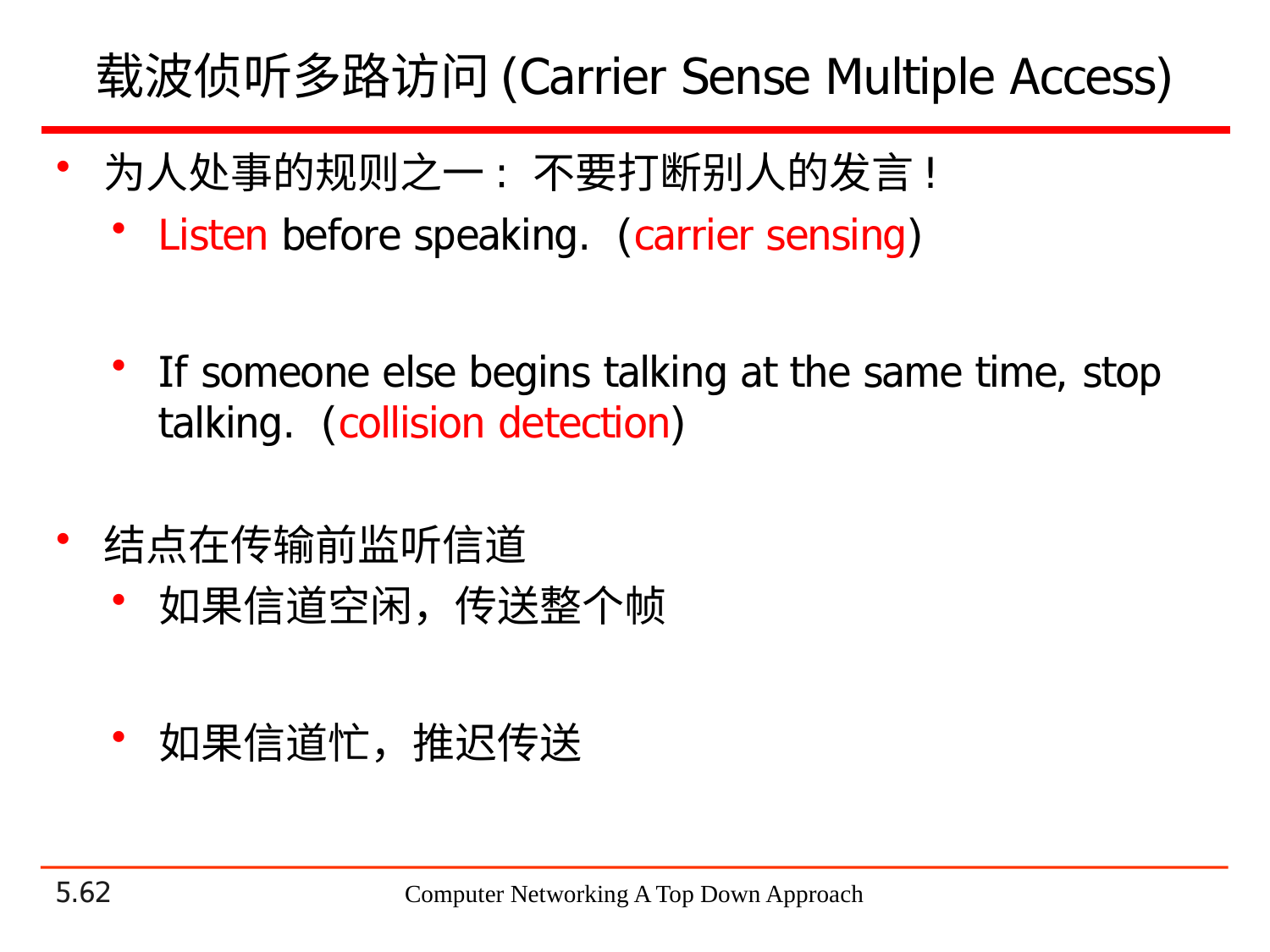

# 载波侦听多路访问(Carrier Sense Multiple Access)
为人处事的规则之一: 不要打断别人的发言!
Listen before speaking.  (carrier sensing)

If someone else begins talking at the same time, stop talking.  (collision detection)

结点在传输前监听信道
如果信道空闲，传送整个帧

如果信道忙，推迟传送